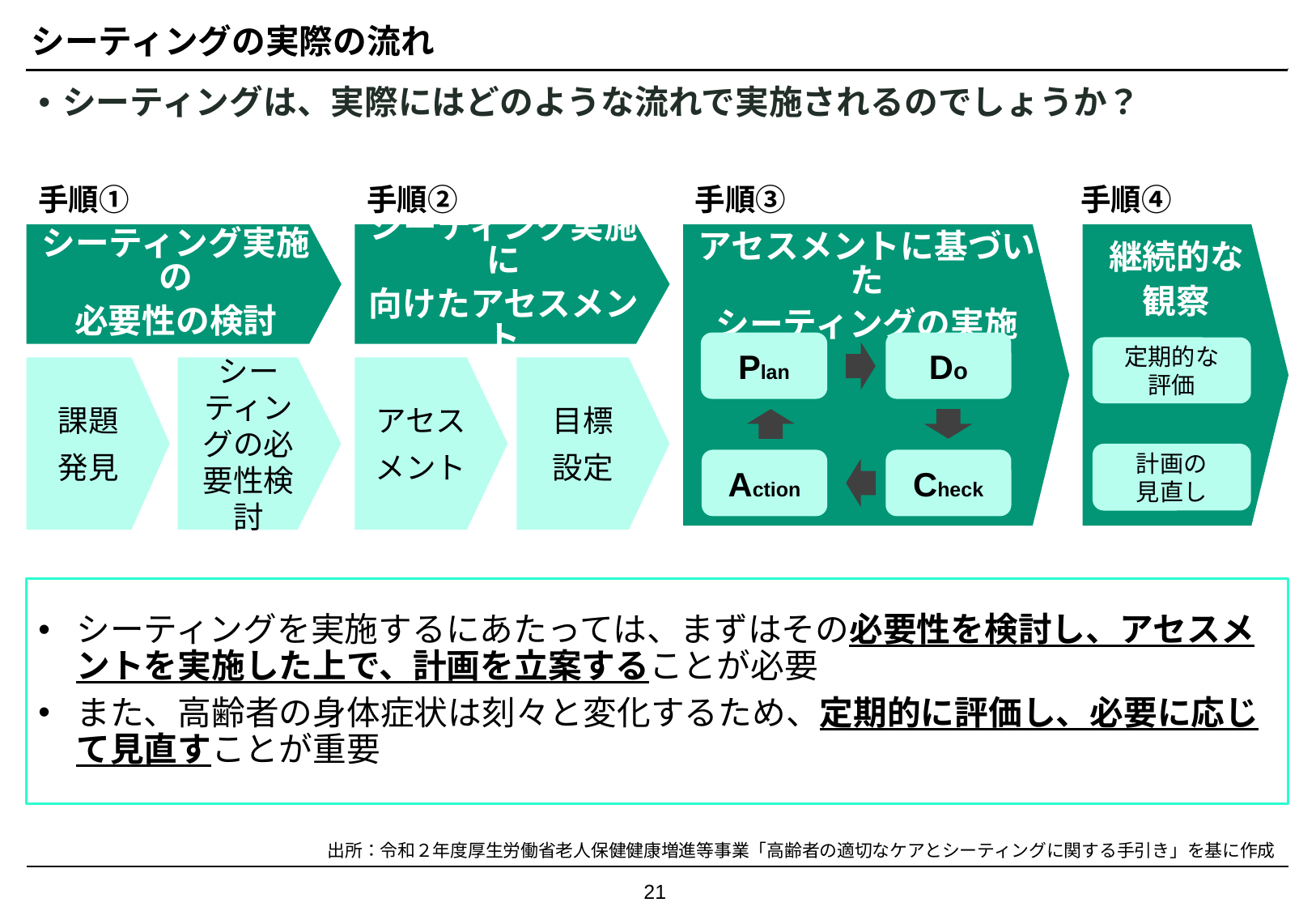

# シーティングの実際の流れ
シーティングは、実際にはどのような流れで実施されるのでしょうか？
手順③
手順②
手順④
手順①
シーティング実施の
必要性の検討
シーティング実施に
向けたアセスメント

アセスメントに基づいた
シーティングの実施

継続的な
観察

Plan
Do
定期的な
評価

課題
発見
シーティングの必要性検討
アセス
メント
目標
設定

計画の
見直し
Action
Check

シーティングを実施するにあたっては、まずはその必要性を検討し、アセスメントを実施した上で、計画を立案することが必要
また、高齢者の身体症状は刻々と変化するため、定期的に評価し、必要に応じて見直すことが重要
出所：令和２年度厚生労働省老人保健健康増進等事業「高齢者の適切なケアとシーティングに関する手引き」を基に作成